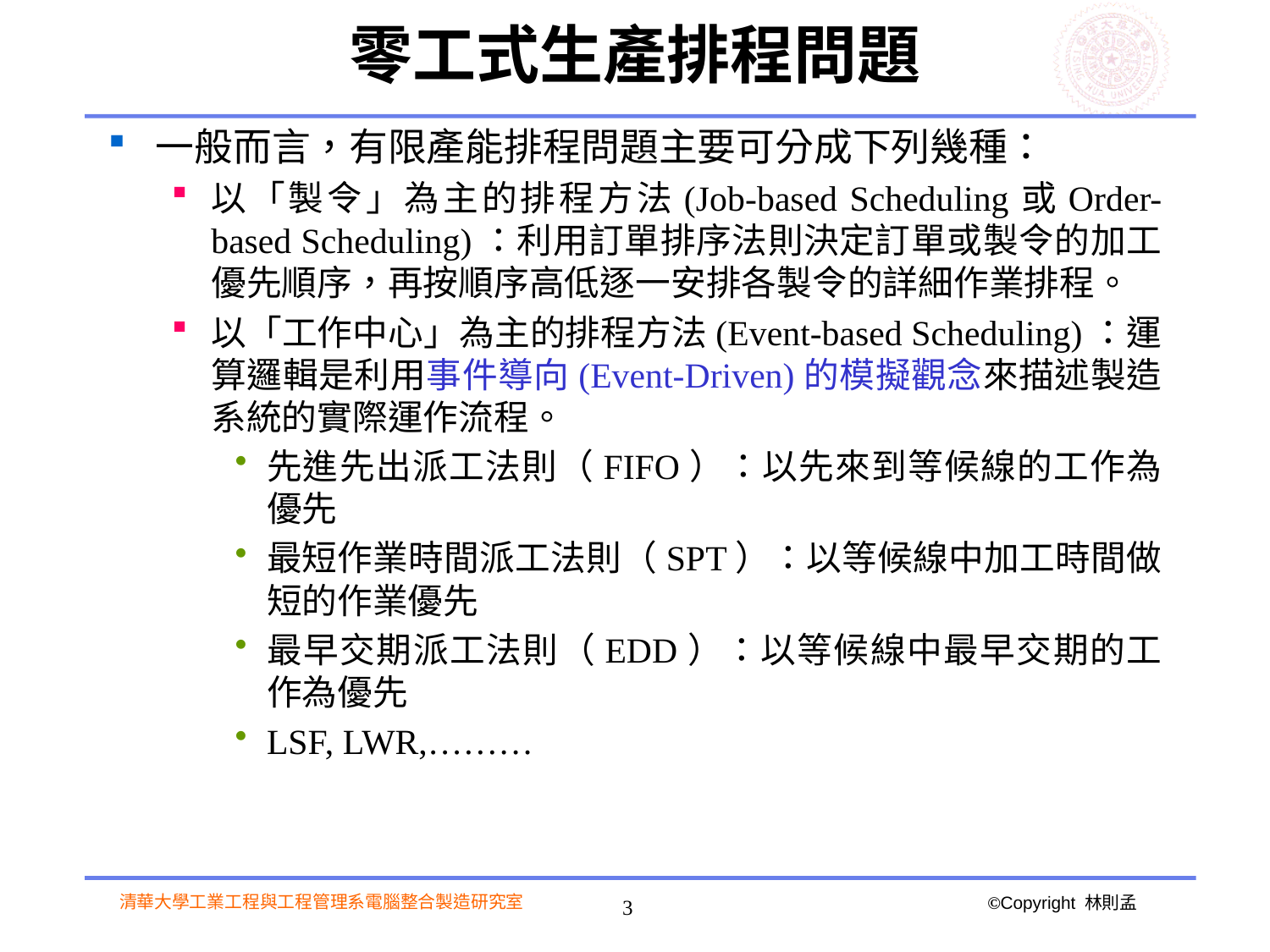

# 零工式生產排程問題
一般而言，有限產能排程問題主要可分成下列幾種：
以「製令」為主的排程方法(Job-based Scheduling或Order-based Scheduling)：利用訂單排序法則決定訂單或製令的加工優先順序，再按順序高低逐一安排各製令的詳細作業排程。
以「工作中心」為主的排程方法(Event-based Scheduling)：運算邏輯是利用事件導向(Event-Driven)的模擬觀念來描述製造系統的實際運作流程。
先進先出派工法則（FIFO）：以先來到等候線的工作為優先
最短作業時間派工法則（SPT）：以等候線中加工時間做短的作業優先
最早交期派工法則（EDD）：以等候線中最早交期的工作為優先
LSF, LWR,………